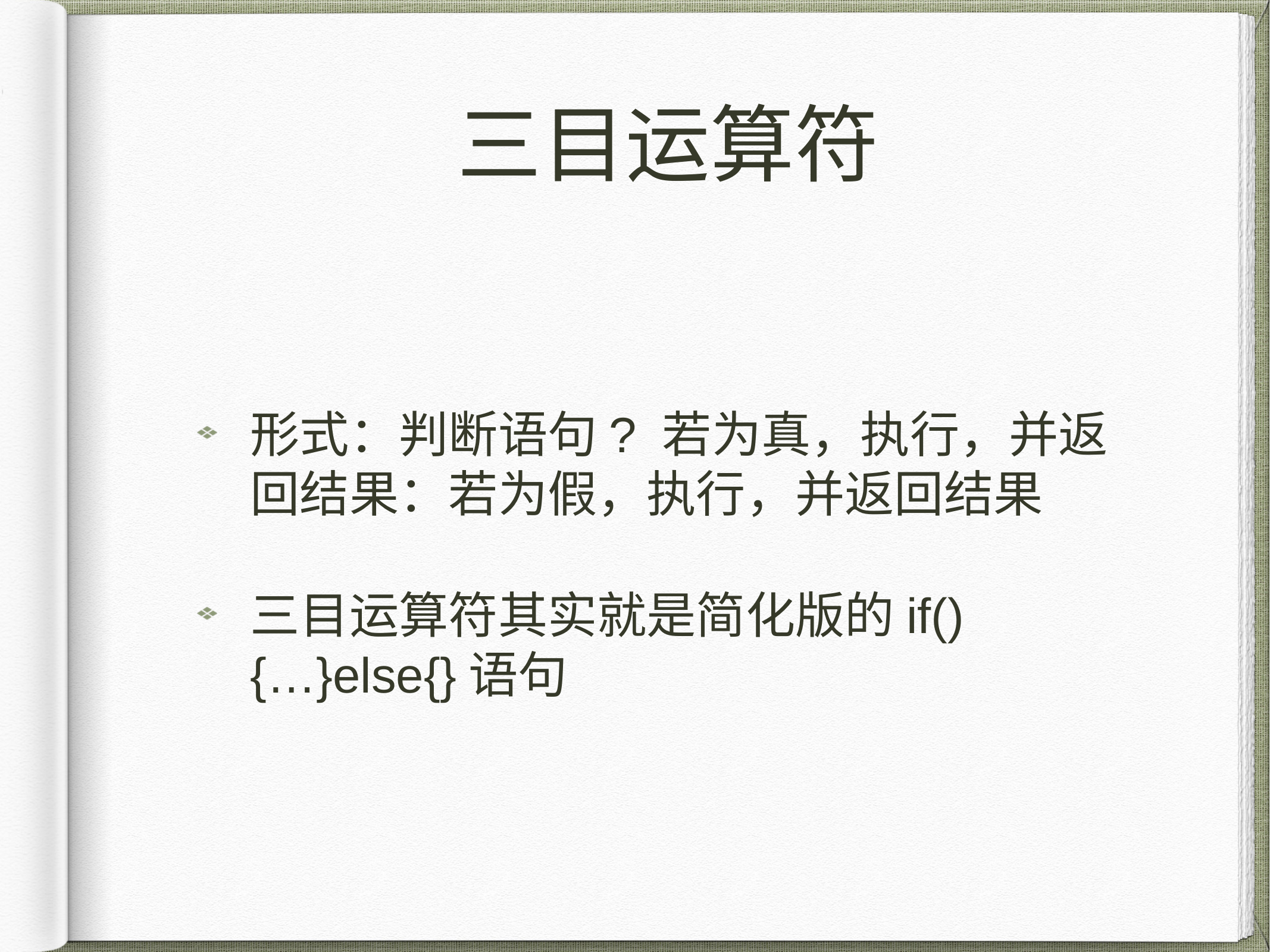

# 三目运算符
形式：判断语句? 若为真，执行，并返回结果：若为假，执行，并返回结果
三目运算符其实就是简化版的if(){…}else{}语句